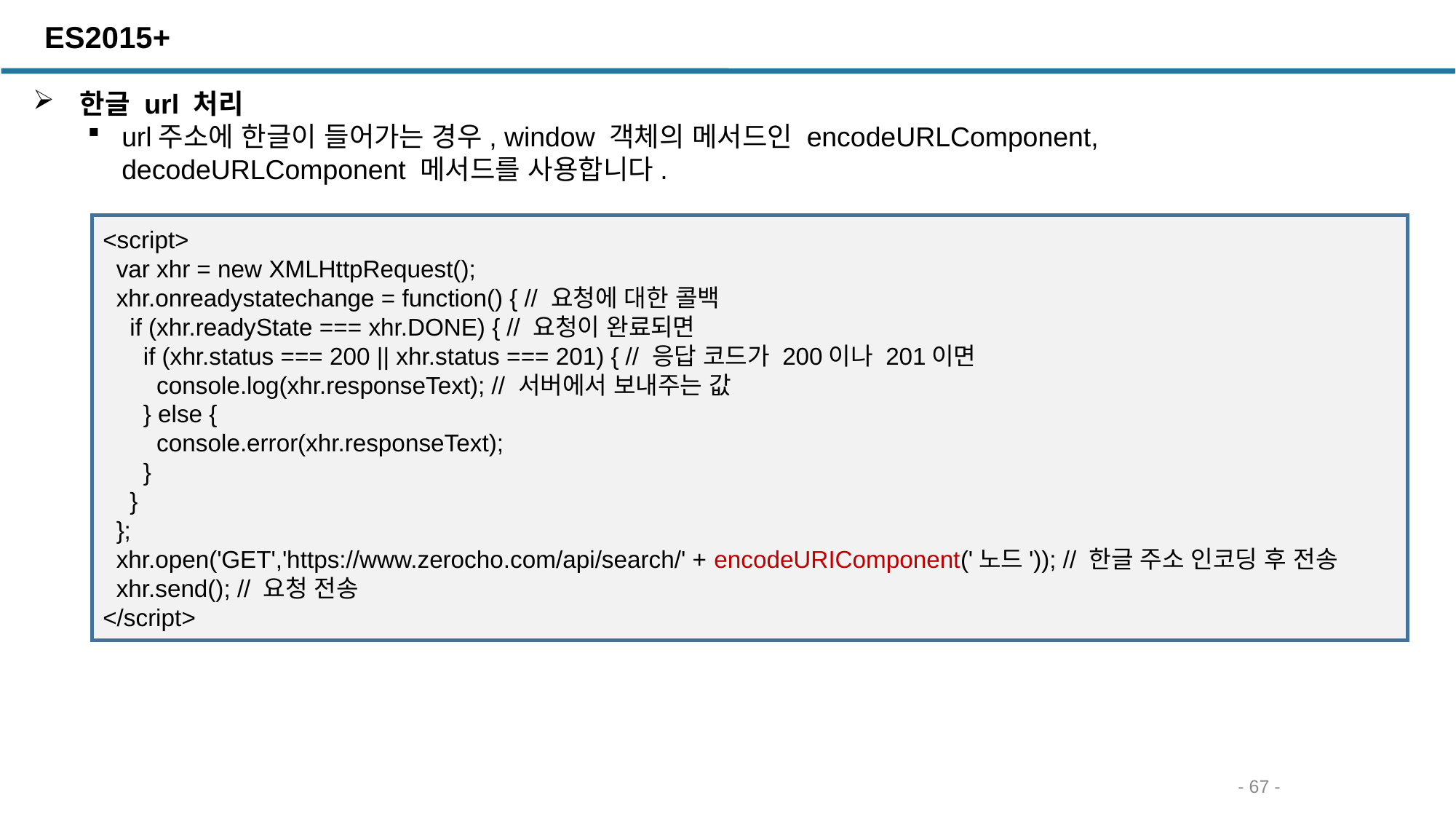

ES2015+
 한글 url 처리
url주소에 한글이 들어가는 경우, window 객체의 메서드인 encodeURLComponent, decodeURLComponent 메서드를 사용합니다.
<script>
  var xhr = new XMLHttpRequest();
  xhr.onreadystatechange = function() { // 요청에 대한 콜백
    if (xhr.readyState === xhr.DONE) { // 요청이 완료되면
      if (xhr.status === 200 || xhr.status === 201) { // 응답 코드가 200이나 201이면
        console.log(xhr.responseText); // 서버에서 보내주는 값
      } else {
        console.error(xhr.responseText);
      }
    }
  };
  xhr.open('GET','https://www.zerocho.com/api/search/' + encodeURIComponent('노드')); // 한글 주소 인코딩 후 전송
  xhr.send(); // 요청 전송
</script>
- 67 -